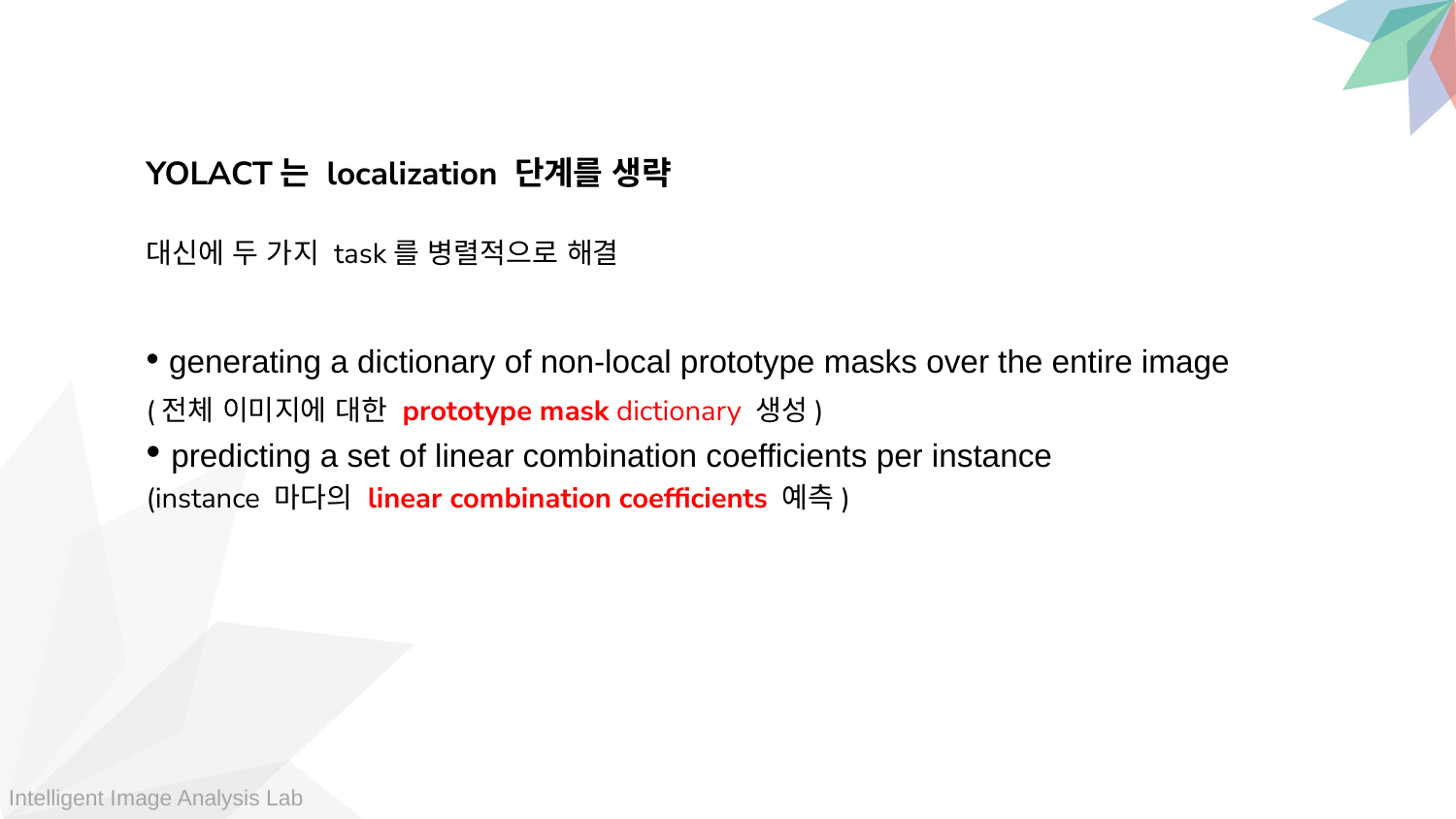

YOLACT는 localization 단계를 생략

대신에 두 가지 task를 병렬적으로 해결

 generating a dictionary of non-local prototype masks over the entire image

(전체 이미지에 대한 prototype mask dictionary 생성)
 predicting a set of linear combination coefficients per instance

(instance 마다의 linear combination coefficients 예측)